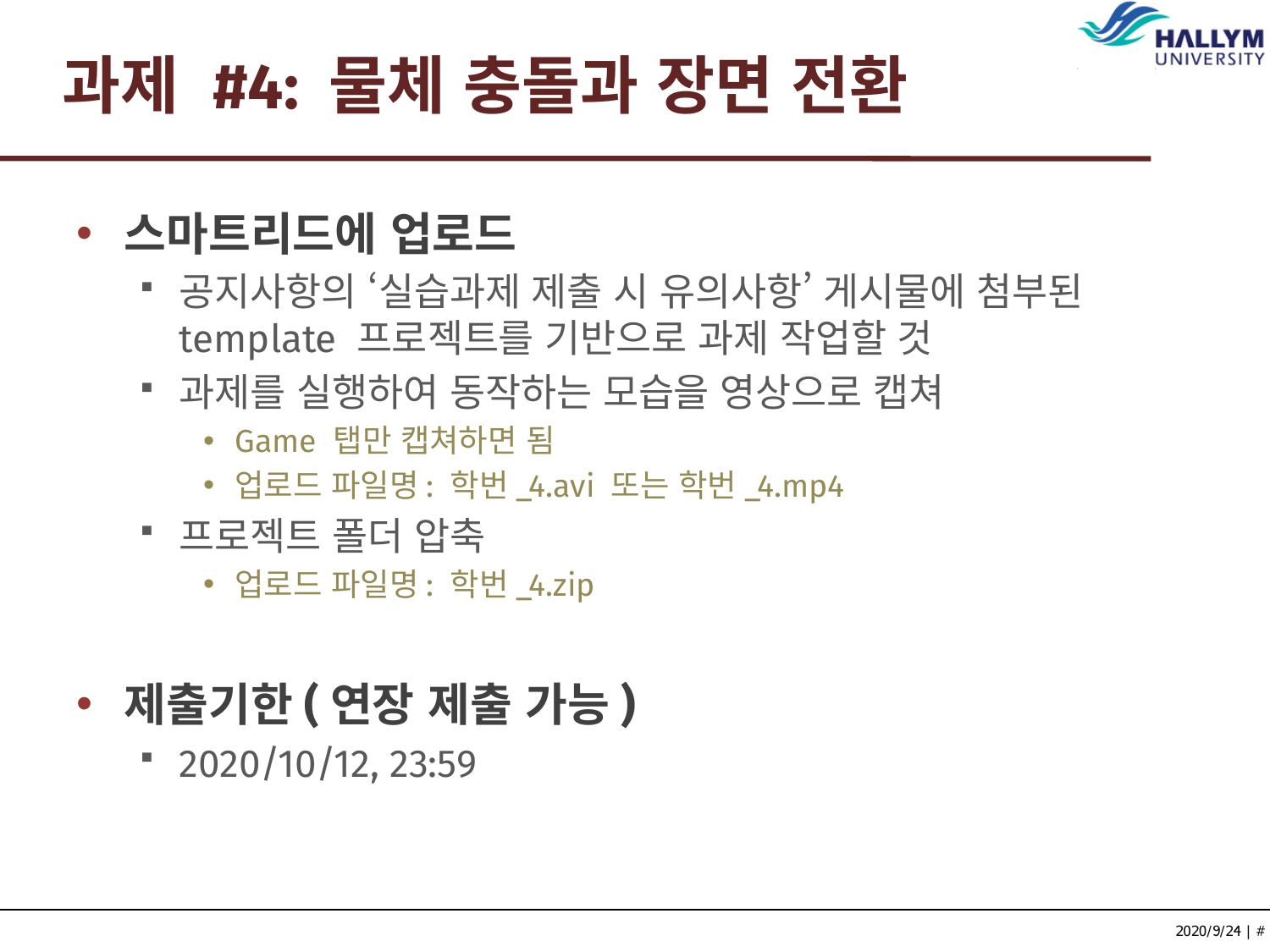

# 과제 #4: 물체 충돌과 장면 전환
스마트리드에 업로드
공지사항의 ‘실습과제 제출 시 유의사항’ 게시물에 첨부된 template 프로젝트를 기반으로 과제 작업할 것
과제를 실행하여 동작하는 모습을 영상으로 캡쳐
Game 탭만 캡쳐하면 됨
업로드 파일명: 학번_4.avi 또는 학번_4.mp4
프로젝트 폴더 압축
업로드 파일명: 학번_4.zip

제출기한(연장 제출 가능)
2020/10/12, 23:59